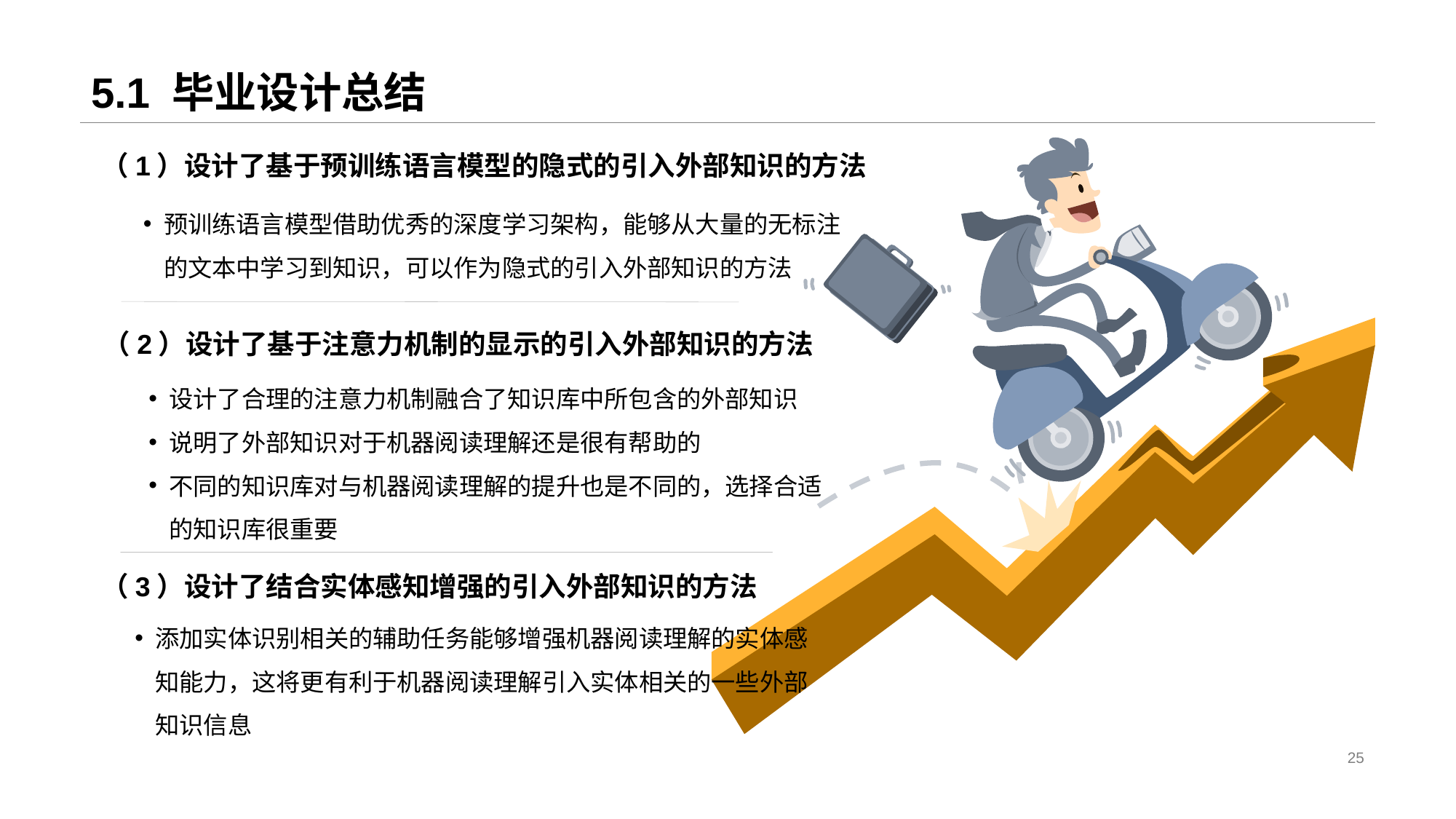

# 5.1 毕业设计总结

（1）设计了基于预训练语言模型的隐式的引入外部知识的方法

预训练语言模型借助优秀的深度学习架构，能够从大量的无标注的文本中学习到知识，可以作为隐式的引入外部知识的方法

（2）设计了基于注意力机制的显示的引入外部知识的方法

设计了合理的注意力机制融合了知识库中所包含的外部知识
说明了外部知识对于机器阅读理解还是很有帮助的
不同的知识库对与机器阅读理解的提升也是不同的，选择合适的知识库很重要

（3）设计了结合实体感知增强的引入外部知识的方法
添加实体识别相关的辅助任务能够增强机器阅读理解的实体感知能力，这将更有利于机器阅读理解引入实体相关的一些外部知识信息
25